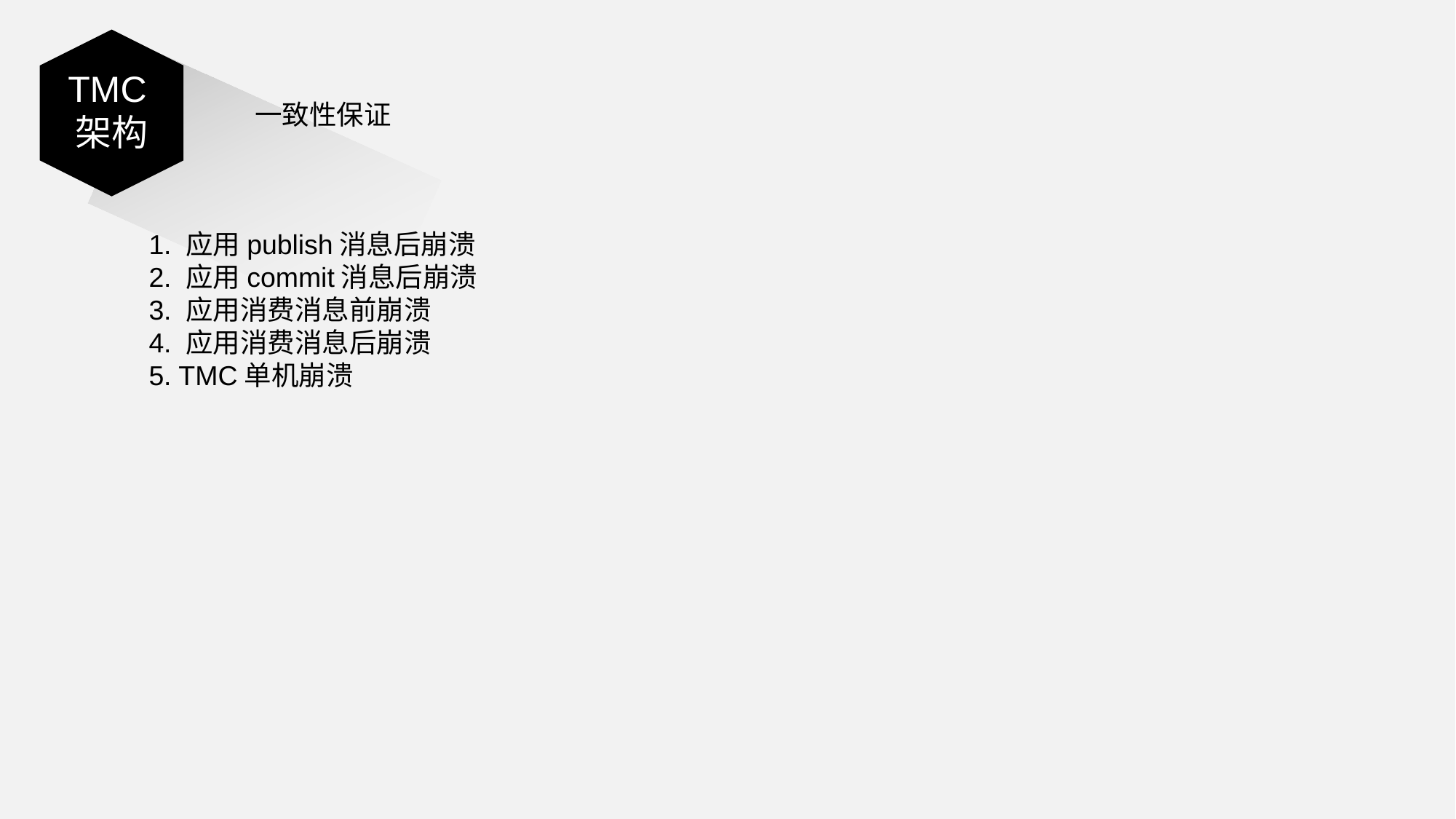

TMC架构
TMC架构
一致性保证
1. 应用publish消息后崩溃
2. 应用commit消息后崩溃
3. 应用消费消息前崩溃
4. 应用消费消息后崩溃
5. TMC单机崩溃